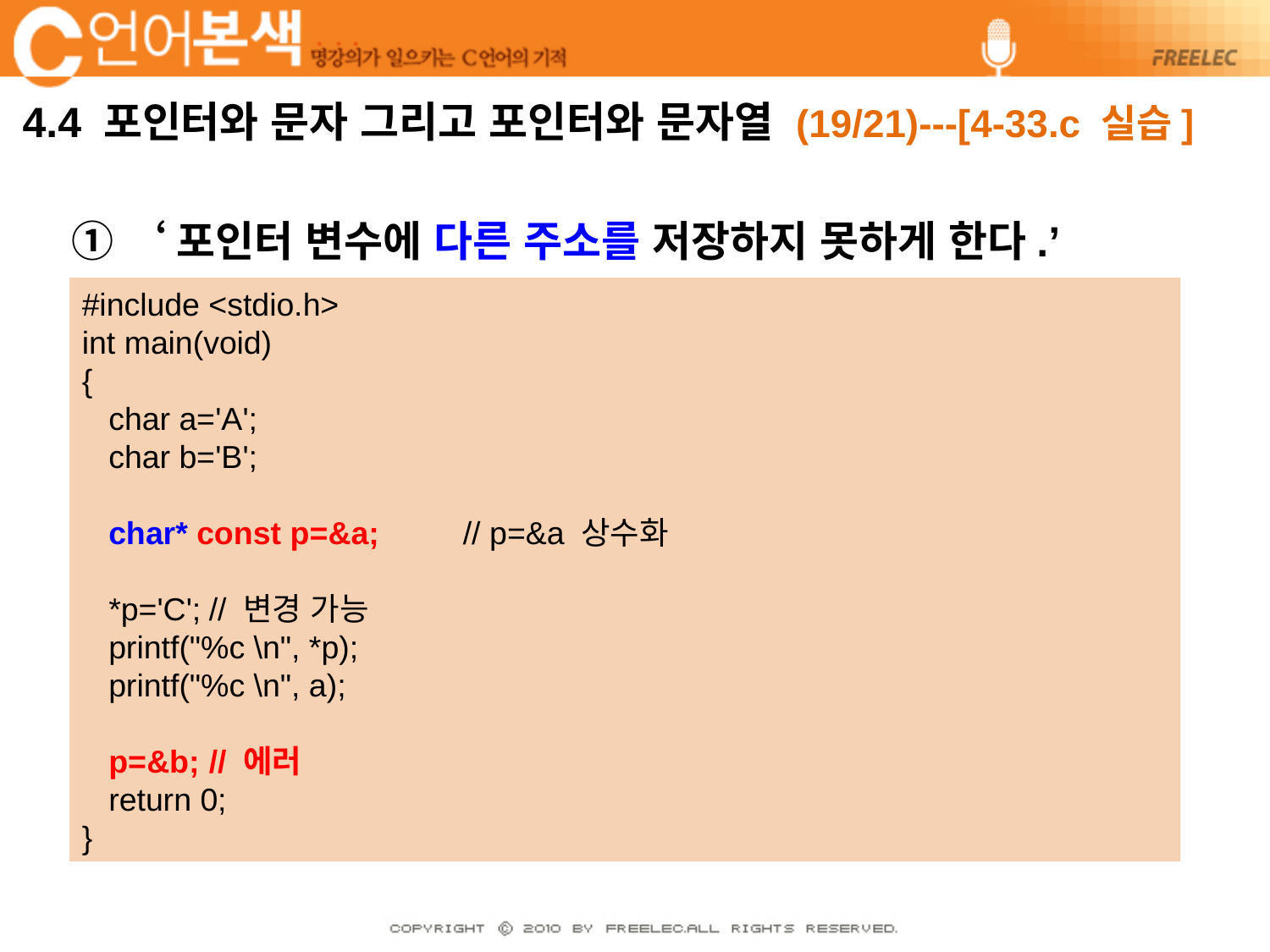

# 4.4 포인터와 문자 그리고 포인터와 문자열 (19/21)---[4-33.c 실습]
① ‘포인터 변수에 다른 주소를 저장하지 못하게 한다.’
#include <stdio.h>
int main(void)
{
   char a='A';
   char b='B';

   char* const p=&a;	// p=&a 상수화

   *p='C';	// 변경 가능
   printf("%c \n", *p);
   printf("%c \n", a);

   p=&b;	// 에러
   return 0;
}